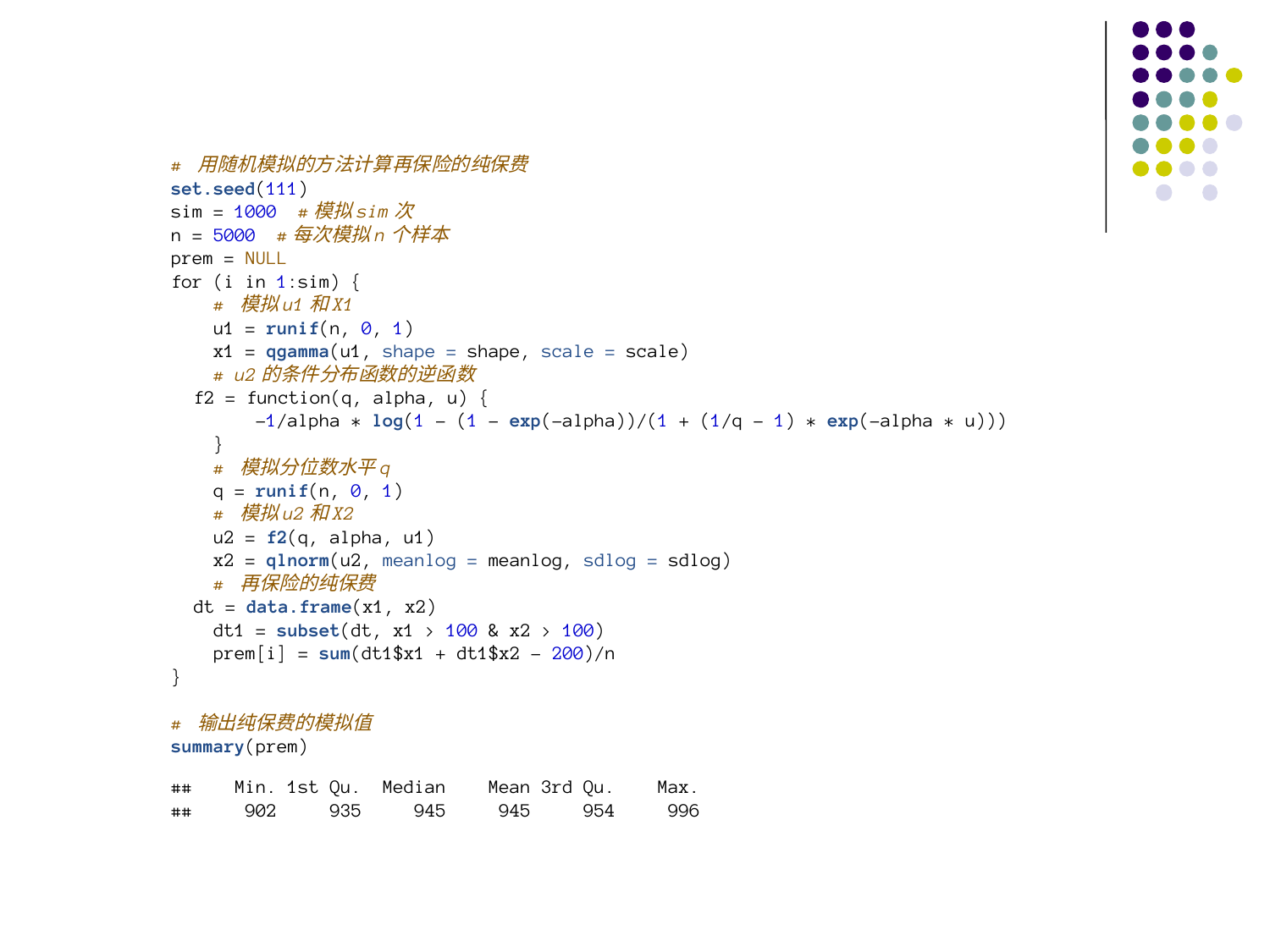

# 用随机模拟的方法计算再保险的纯保费 set.seed(111) sim = 1000  #模拟sim次 n = 5000  #每次模拟n个样本 prem = NULL for (i in 1:sim) { # 模拟u1和X1 u1 = runif(n, 0, 1) x1 = qgamma(u1, shape = shape, scale = scale) # u2的条件分布函数的逆函数 f2 = function(q, alpha, u) { -1/alpha * log(1 - (1 - exp(-alpha))/(1 + (1/q - 1) * exp(-alpha * u))) } # 模拟分位数水平q q = runif(n, 0, 1) # 模拟u2和X2 u2 = f2(q, alpha, u1) x2 = qlnorm(u2, meanlog = meanlog, sdlog = sdlog) # 再保险的纯保费 dt = data.frame(x1, x2) dt1 = subset(dt, x1 > 100 & x2 > 100) prem[i] = sum(dt1$x1 + dt1$x2 - 200)/n } # 输出纯保费的模拟值 summary(prem)
##    Min. 1st Qu.  Median    Mean 3rd Qu.    Max. ##     902     935     945     945     954     996